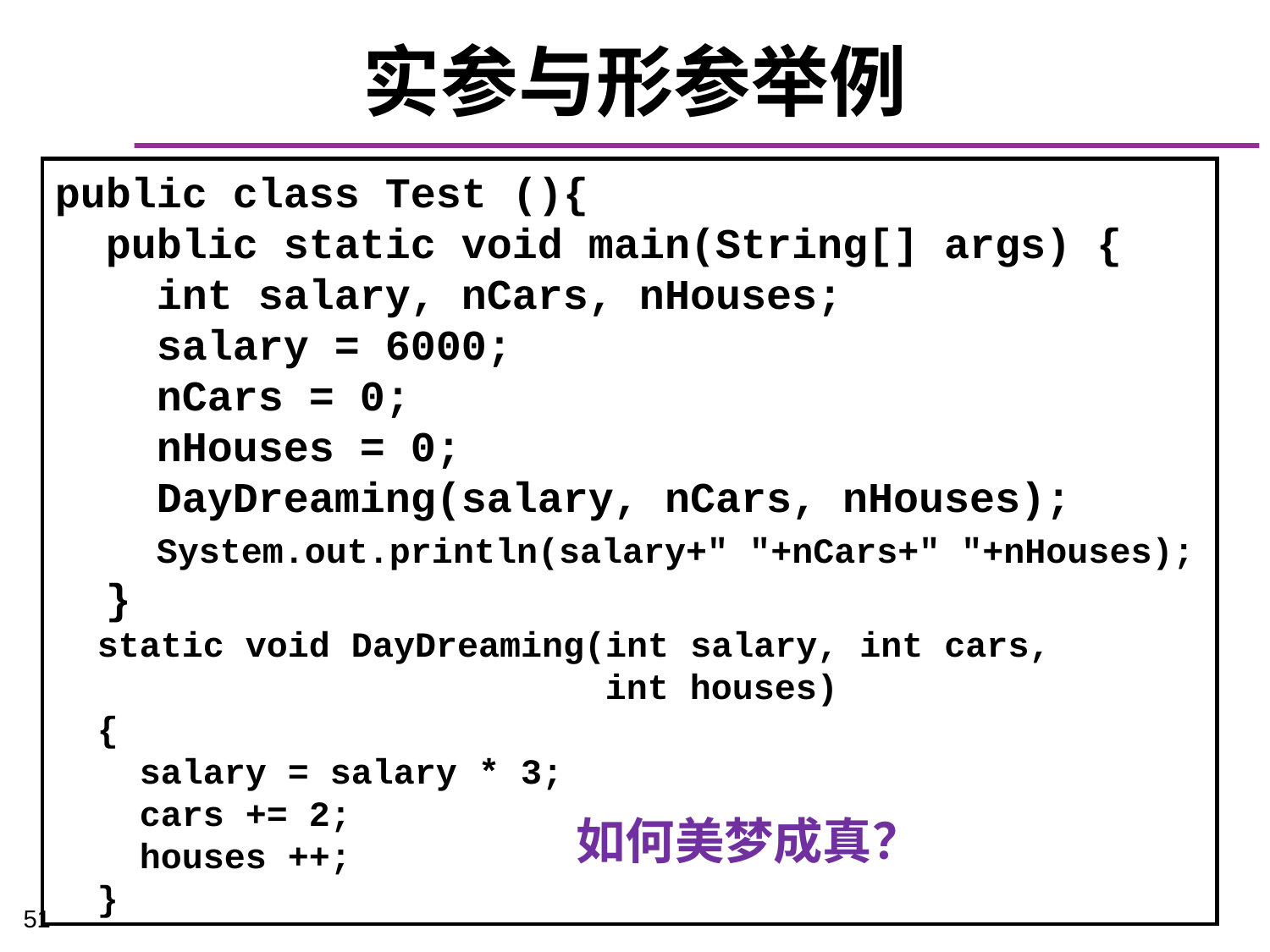

# 实参与形参举例
public class Test (){
  public static void main(String[] args) {
    int salary, nCars, nHouses;
    salary = 6000;
    nCars = 0;
    nHouses = 0;
    DayDreaming(salary, nCars, nHouses);
    System.out.println(salary+" "+nCars+" "+nHouses);
  }
  static void DayDreaming(int salary, int cars,
                          int houses)
  {
    salary = salary * 3;
    cars += 2;
    houses ++;
  }
如何美梦成真？
51